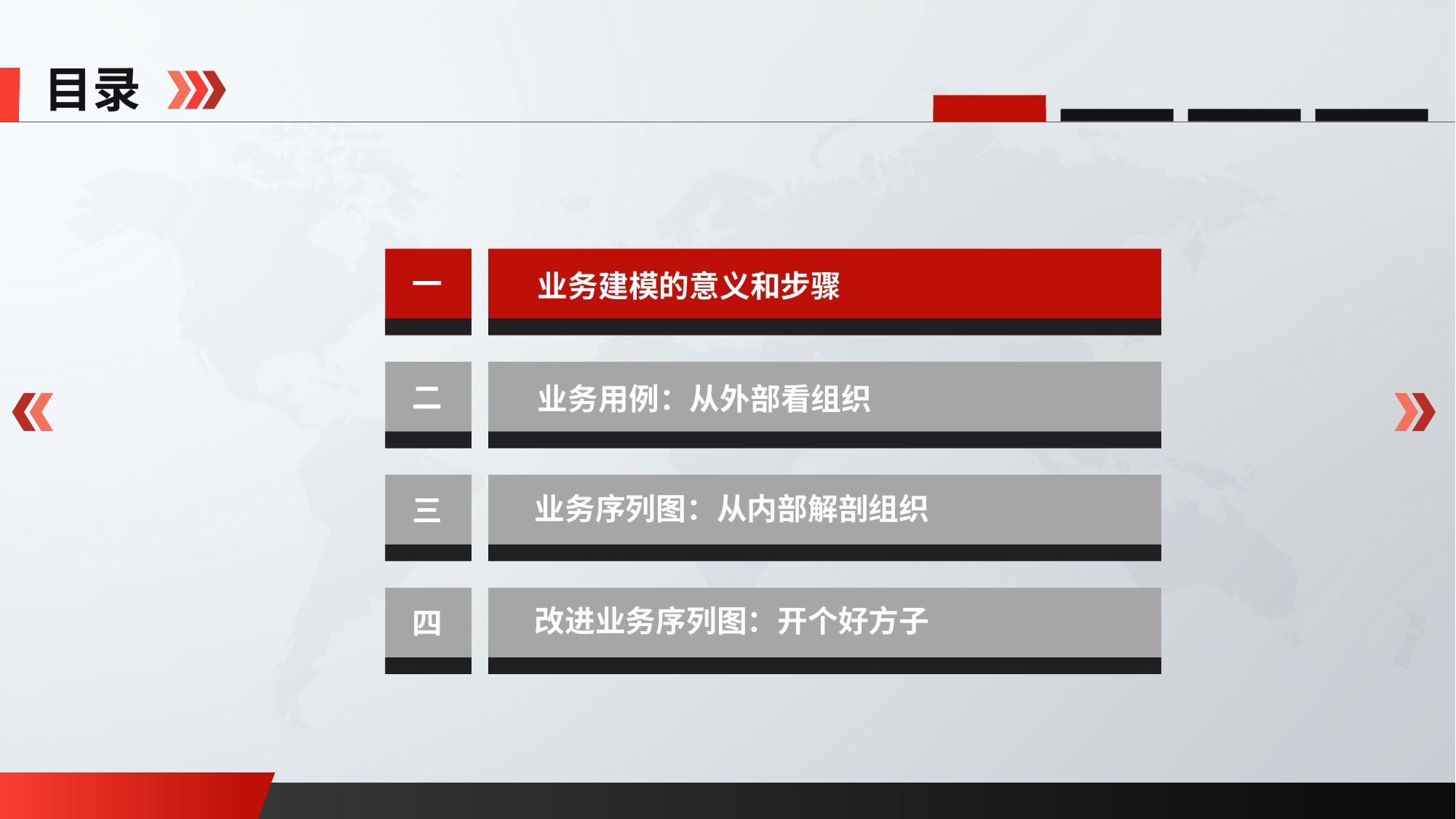

目录

一

业务建模的意义和步骤

二

业务用例：从外部看组织

三

业务序列图：从内部解剖组织

四

改进业务序列图：开个好方子